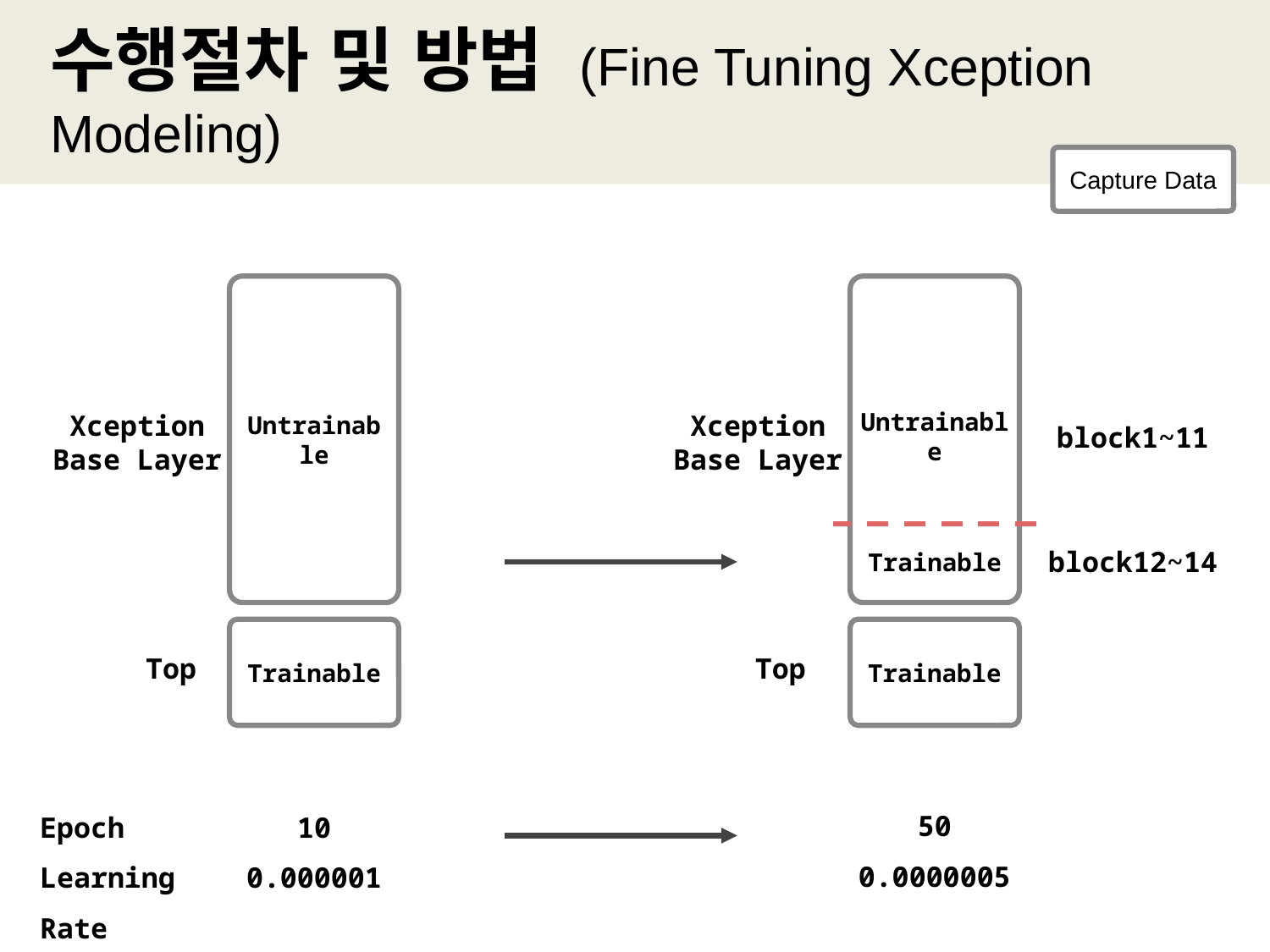

수행절차 및 방법 (Fine Tuning Xception Modeling)
Capture Data
Untrainable

Untrainable
Xception
Base Layer
Xception
Base Layer
block1~11
block12~14
Trainable
Trainable
Trainable
Top
Top
50
0.0000005
Epoch
Learning Rate
10
0.000001